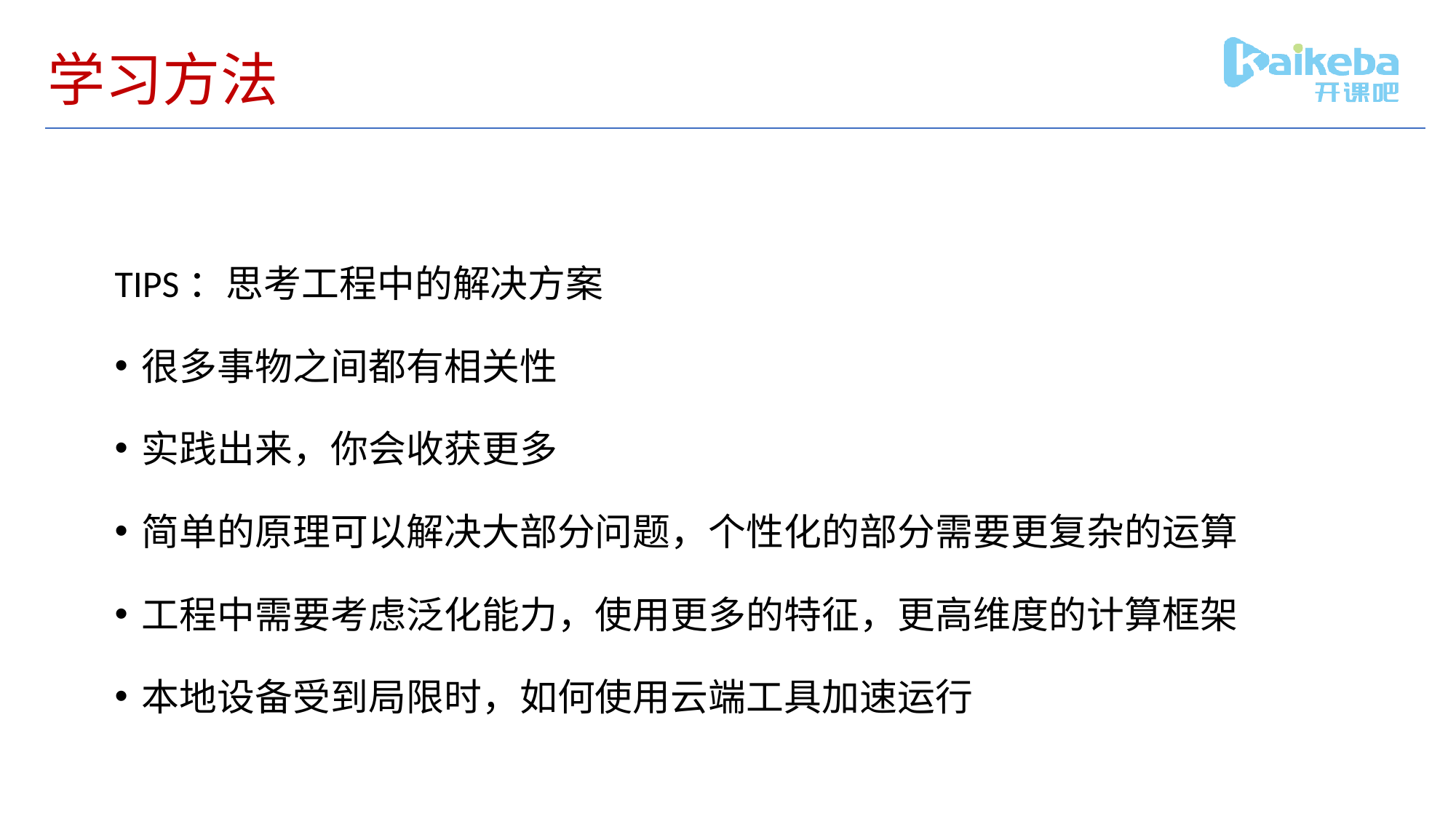

# 学习方法
TIPS：思考工程中的解决方案
很多事物之间都有相关性
实践出来，你会收获更多
简单的原理可以解决大部分问题，个性化的部分需要更复杂的运算
工程中需要考虑泛化能力，使用更多的特征，更高维度的计算框架
本地设备受到局限时，如何使用云端工具加速运行